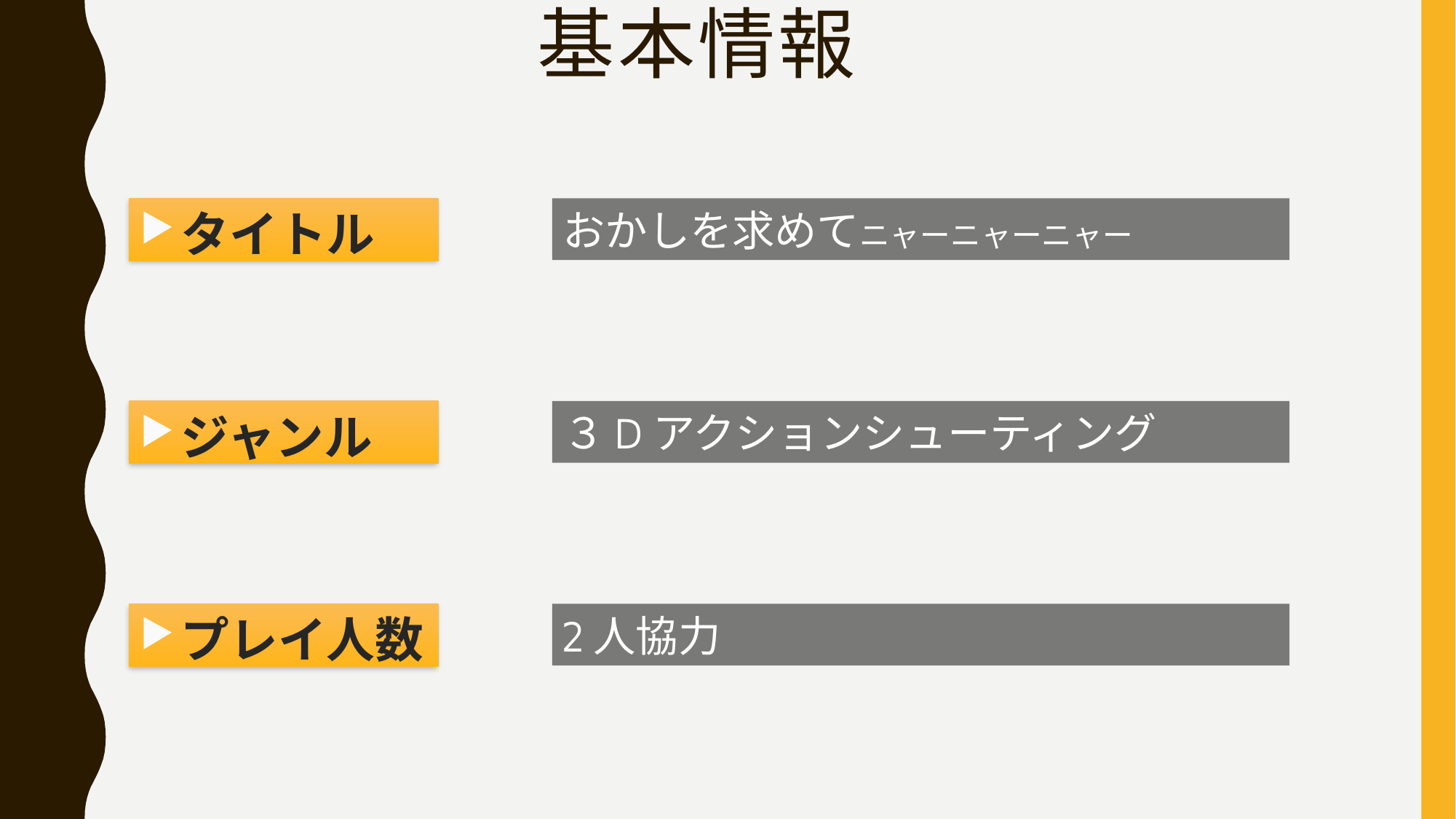

# 基本情報
タイトル
おかしを求めてニャーニャーニャー
ジャンル
３Dアクションシューティング
プレイ人数
2人協力